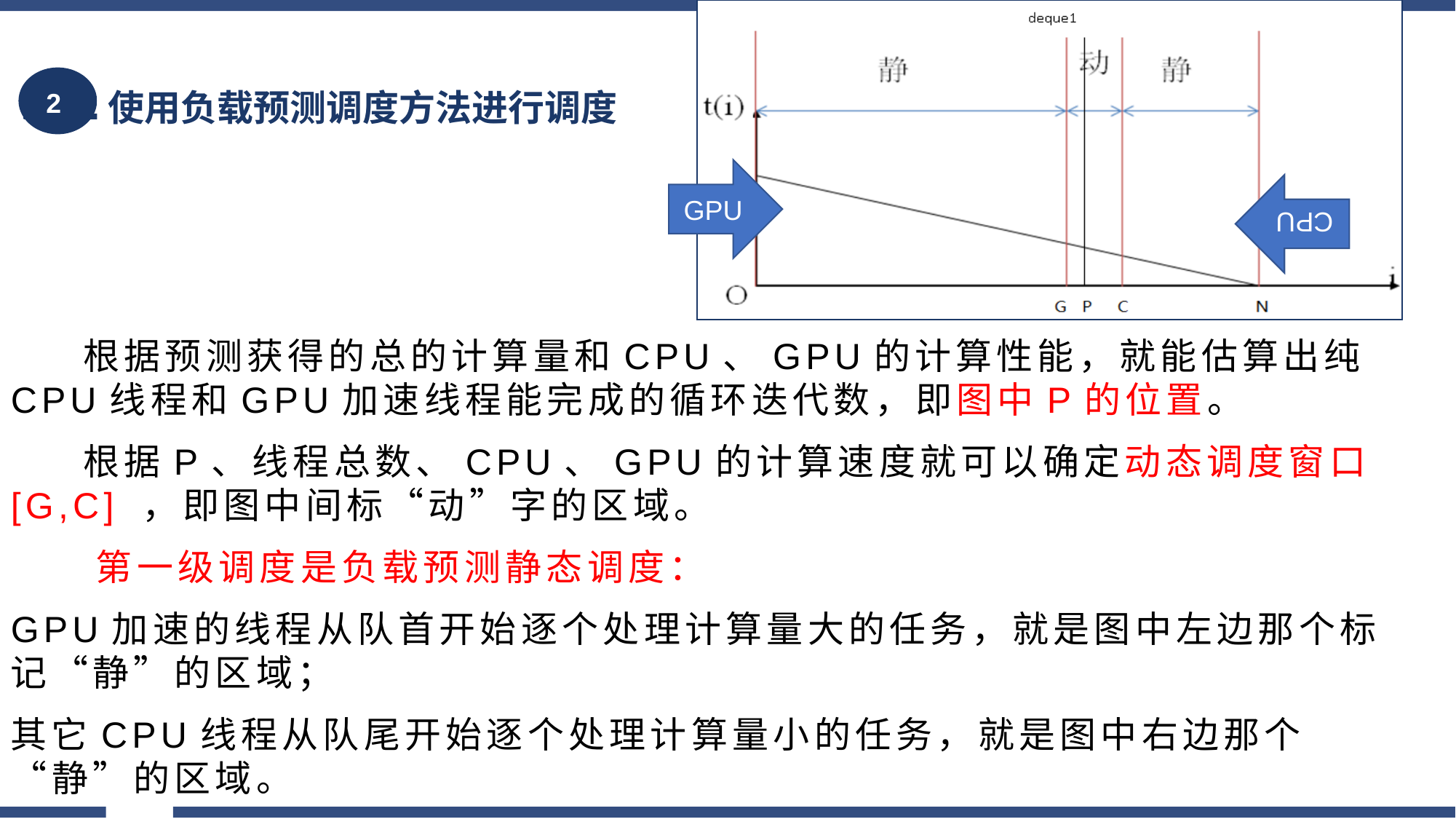

使用负载预测调度方法进行调度
2
GPU
CPU
     根据预测获得的总的计算量和CPU、GPU的计算性能，就能估算出纯CPU线程和GPU加速线程能完成的循环迭代数，即图中P的位置。
     根据P、线程总数、CPU、GPU的计算速度就可以确定动态调度窗口[G,C] ，即图中间标“动”字的区域。
      第一级调度是负载预测静态调度：
GPU加速的线程从队首开始逐个处理计算量大的任务，就是图中左边那个标记“静”的区域；
其它CPU线程从队尾开始逐个处理计算量小的任务，就是图中右边那个“静”的区域。